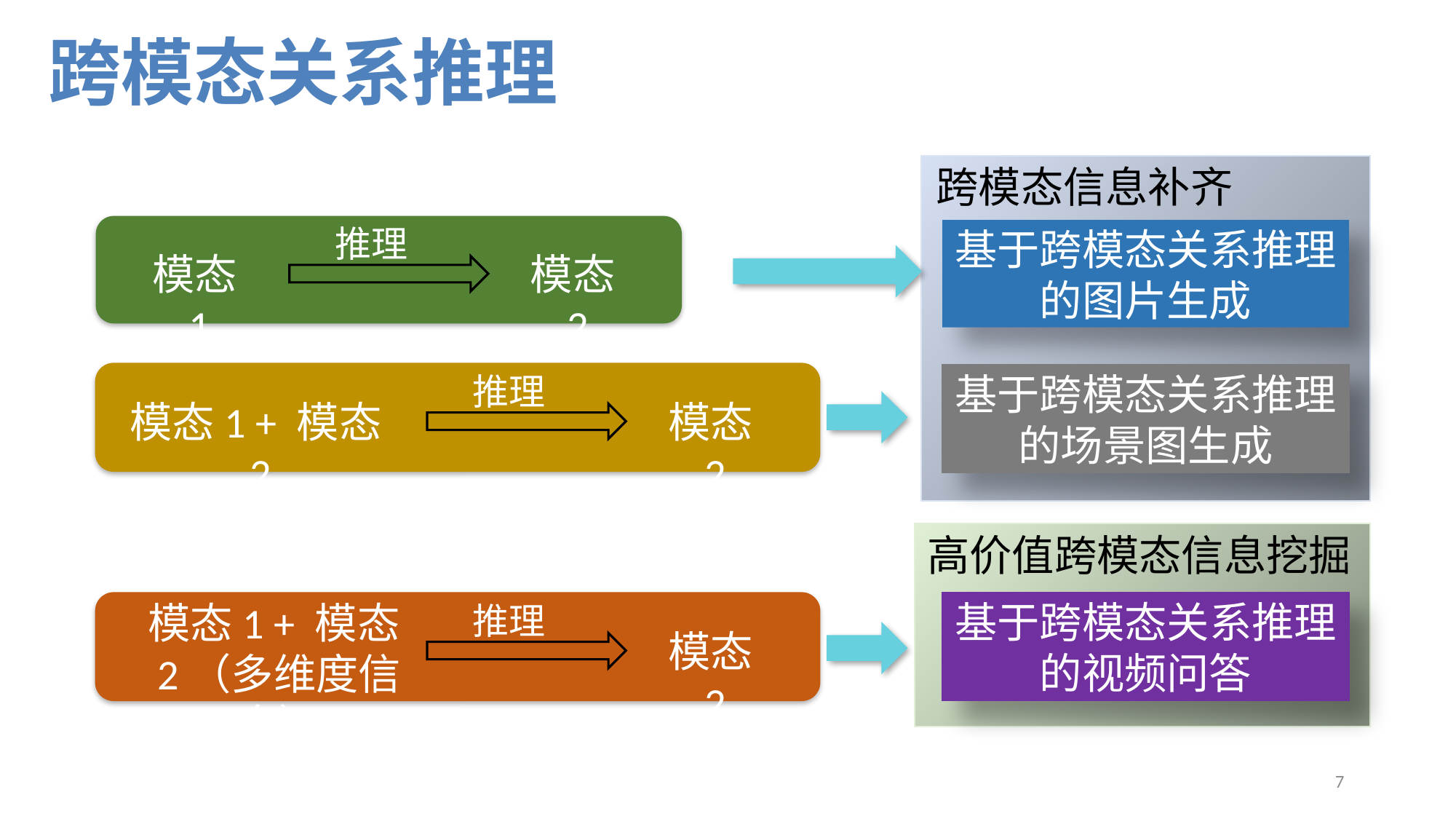

跨模态关系推理
跨模态信息补齐

推理
基于跨模态关系推理的图片生成
模态1
模态2

推理
基于跨模态关系推理的场景图生成
模态1 + 模态2
模态2

高价值跨模态信息挖掘
模态1 + 模态2（多维度信息）

推理
基于跨模态关系推理的视频问答
模态2

7